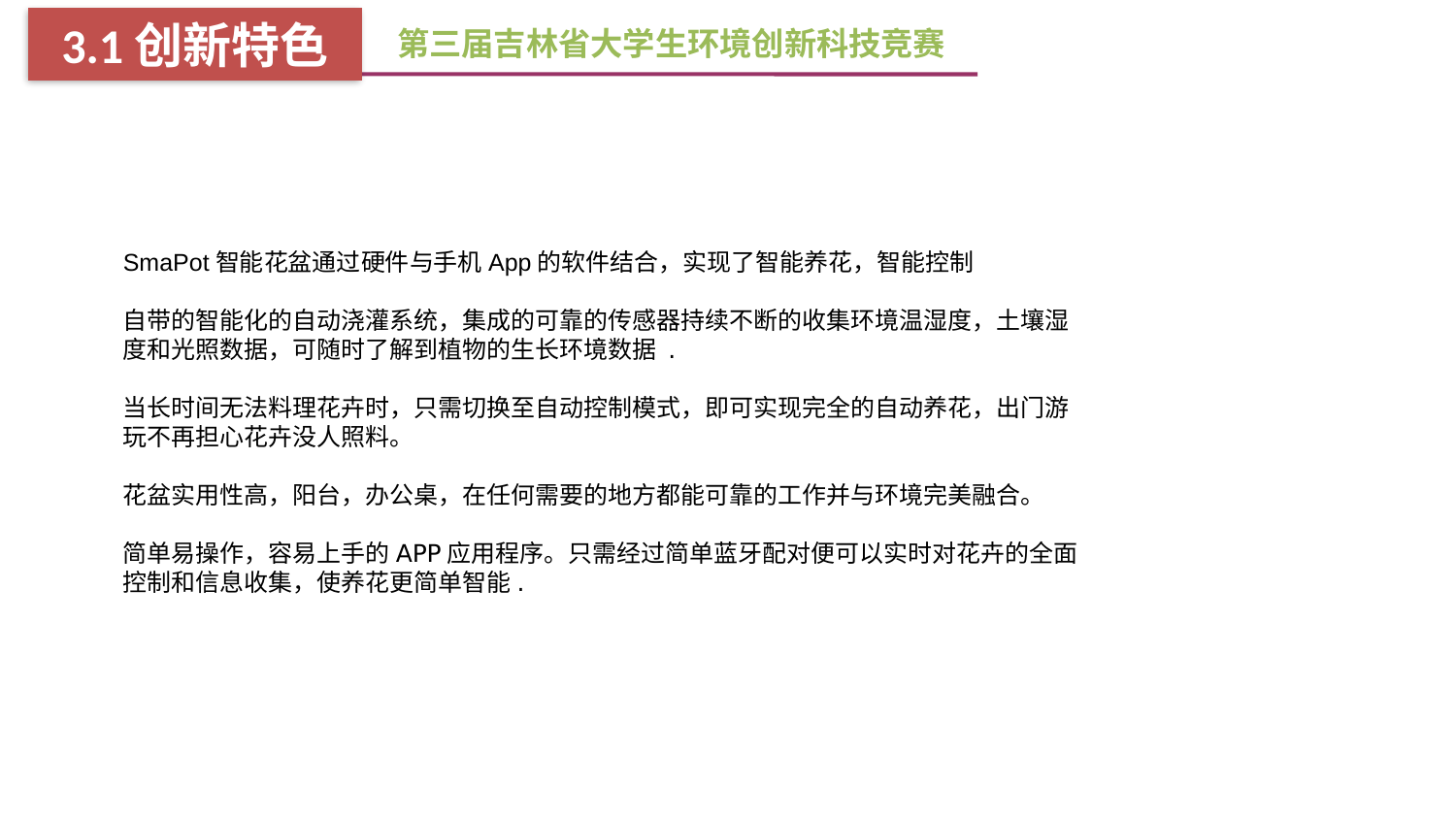

第三届吉林省大学生环境创新科技竞赛
3.1创新特色

SmaPot智能花盆通过硬件与手机App的软件结合，实现了智能养花，智能控制

自带的智能化的自动浇灌系统，集成的可靠的传感器持续不断的收集环境温湿度，土壤湿度和光照数据，可随时了解到植物的生长环境数据 .

当长时间无法料理花卉时，只需切换至自动控制模式，即可实现完全的自动养花，出门游玩不再担心花卉没人照料。

花盆实用性高，阳台，办公桌，在任何需要的地方都能可靠的工作并与环境完美融合。

简单易操作，容易上手的APP应用程序。只需经过简单蓝牙配对便可以实时对花卉的全面控制和信息收集，使养花更简单智能.